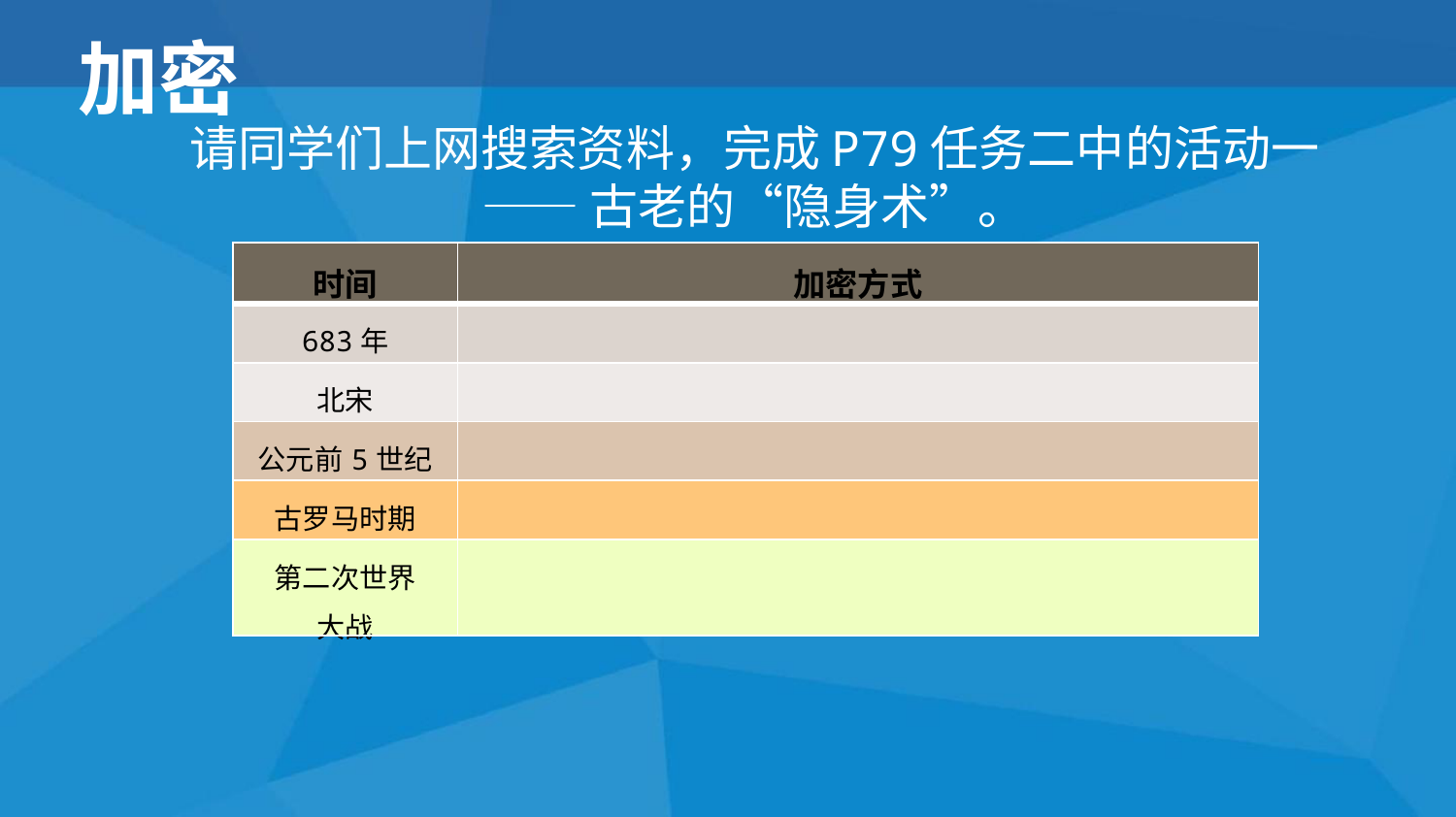

加密
请同学们上网搜索资料，完成P79任务二中的活动一
——古老的“隐身术”。
| 时间 | 加密方式 |
| --- | --- |
| 683年 |  |
| 北宋 |  |
| 公元前5世纪 |  |
| 古罗马时期 |  |
| 第二次世界 大战 |  |